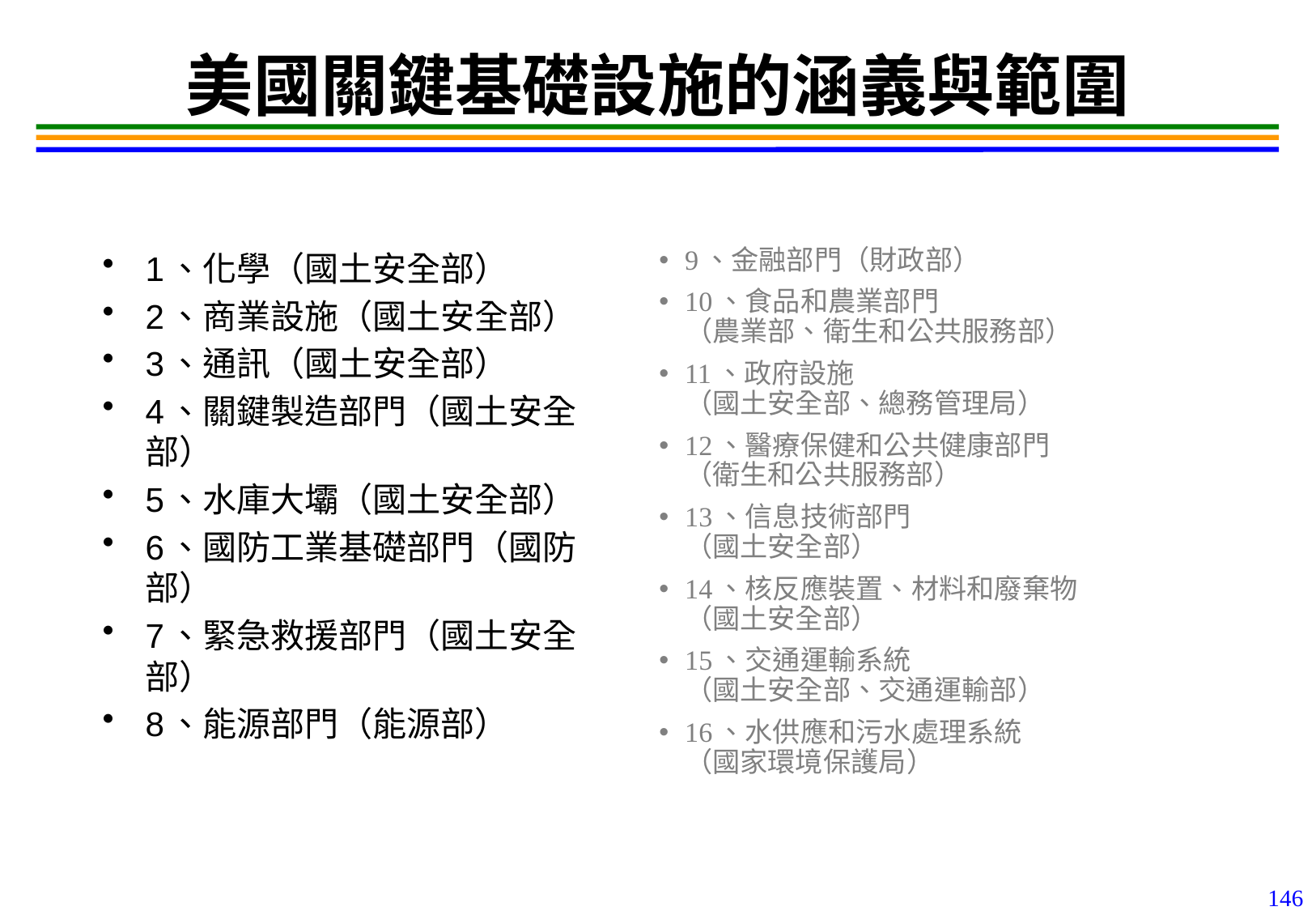

146
# 美國關鍵基礎設施的涵義與範圍
9、金融部門（財政部）
10、食品和農業部門
（農業部、衛生和公共服務部）
11、政府設施
（國土安全部、總務管理局）
12、醫療保健和公共健康部門
（衛生和公共服務部）
13、信息技術部門
（國土安全部）
14、核反應裝置、材料和廢棄物
（國土安全部）
15、交通運輸系統
（國土安全部、交通運輸部）
16、水供應和污水處理系統
（國家環境保護局）
1、化學（國土安全部）
2、商業設施（國土安全部）
3、通訊（國土安全部）
4、關鍵製造部門（國土安全部）
5、水庫大壩（國土安全部）
6、國防工業基礎部門（國防部）
7、緊急救援部門（國土安全部）
8、能源部門（能源部）